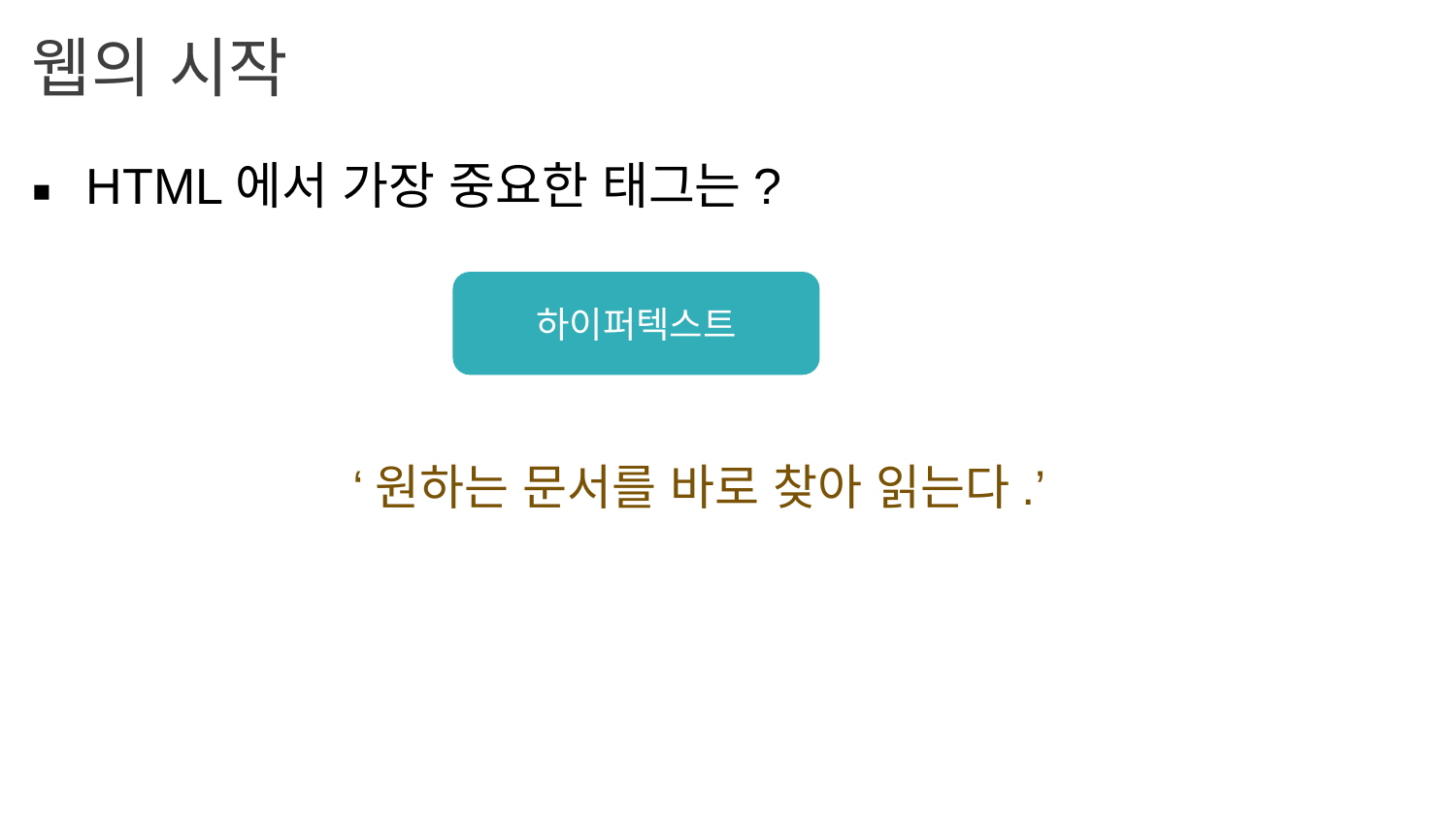

웹의 시작
HTML에서 가장 중요한 태그는?

하이퍼텍스트
‘원하는 문서를 바로 찾아 읽는다.’